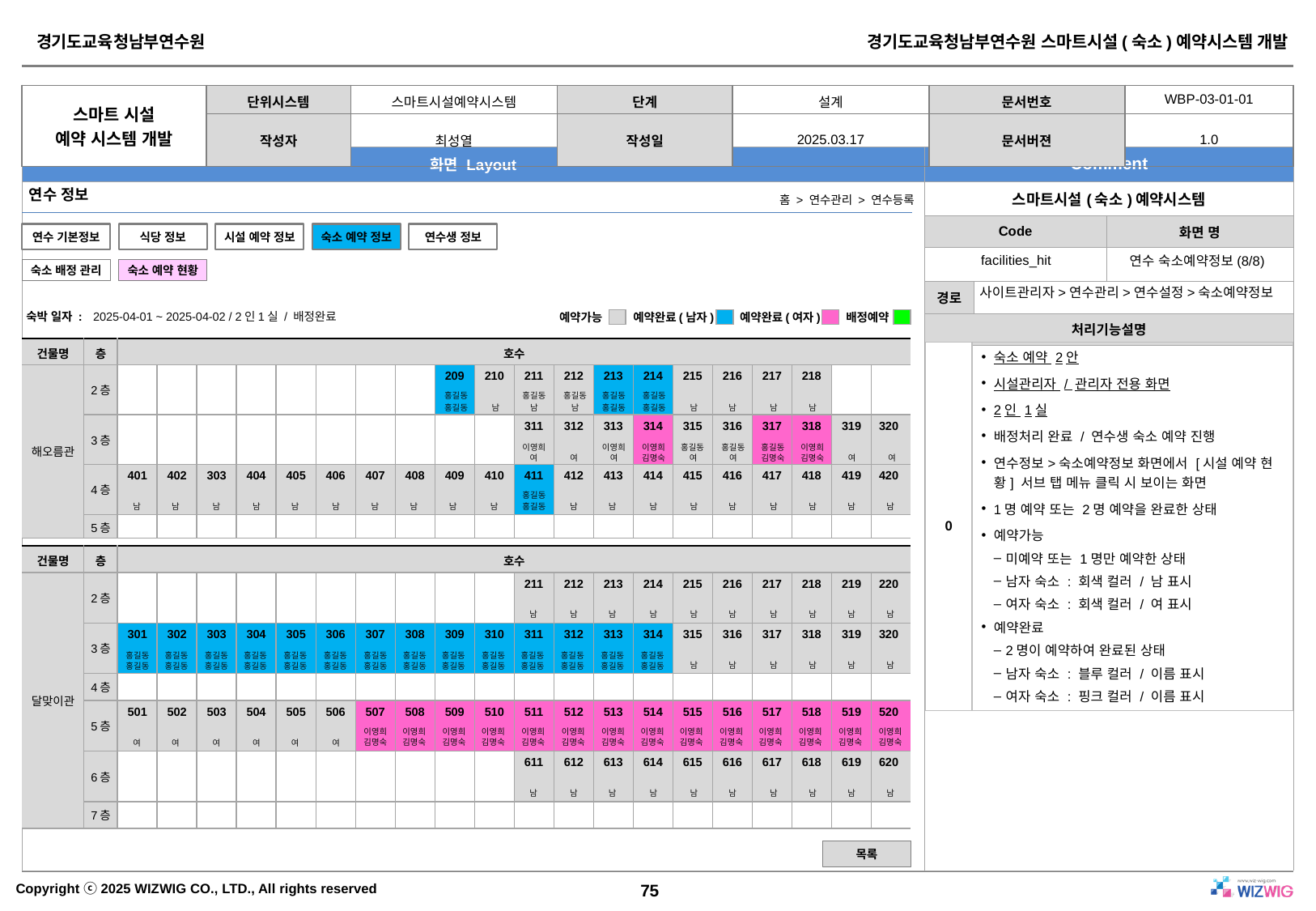

연수 정보
홈 > 연수관리 > 연수등록
연수 기본정보
식당 정보
시설 예약 정보
숙소 예약 정보
연수생 정보
facilities_hit
연수 숙소예약정보(8/8)
숙소 배정 관리
숙소 예약 현황
사이트관리자>연수관리>연수설정>숙소예약정보
숙박 일자 :
2025-04-01 ~ 2025-04-02 / 2인1실 / 배정완료
예약가능
예약완료(남자)
예약완료(여자)
배정예약
|  |
| --- |
|  |
| --- |
|  |
| --- |
|  |
| --- |
| 건물명 | 층 | 호수 |  |  |  |  |  |  |  |  |  |  |  |  |  |  |  |  |  |  |  |
| --- | --- | --- | --- | --- | --- | --- | --- | --- | --- | --- | --- | --- | --- | --- | --- | --- | --- | --- | --- | --- | --- |
| 해오름관 | 2층 |  |  |  |  |  |  |  |  | 209 | 210 | 211 | 212 | 213 | 214 | 215 | 216 | 217 | 218 |  |  |
|  | 3층 |  |  |  |  |  |  |  |  |  |  | 311 | 312 | 313 | 314 | 315 | 316 | 317 | 318 | 319 | 320 |
|  | 4층 | 401 | 402 | 303 | 404 | 405 | 406 | 407 | 408 | 409 | 410 | 411 | 412 | 413 | 414 | 415 | 416 | 417 | 418 | 419 | 420 |
|  | 5층 |  |  |  |  |  |  |  |  |  |  |  |  |  |  |  |  |  |  |  |  |
| 0 | 숙소 예약 2안 시설관리자 / 관리자 전용 화면 2인 1실 배정처리 완료 / 연수생 숙소 예약 진행 연수정보>숙소예약정보 화면에서 [시설 예약 현황] 서브 탭 메뉴 클릭 시 보이는 화면 1명 예약 또는 2명 예약을 완료한 상태 예약가능 미예약 또는 1명만 예약한 상태 남자 숙소 : 회색 컬러 / 남 표시 여자 숙소 : 회색 컬러 / 여 표시 예약완료 2명이 예약하여 완료된 상태 남자 숙소 : 블루 컬러 / 이름 표시 여자 숙소 : 핑크 컬러 / 이름 표시 |
| --- | --- |
홍길동
홍길동
홍길동
홍길동
홍길동
홍길동
남
남
남
홍길동
홍길동
남
남
남
남
이영희
이영희
이영희
홍길동
홍길동
홍길동
이영희
여
여
여
김명숙
여
여
김명숙
김명숙
여
여
홍길동
남
남
남
남
남
남
남
남
남
남
남
남
남
남
남
남
남
남
남
홍길동
| 건물명 | 층 | 호수 |  |  |  |  |  |  |  |  |  |  |  |  |  |  |  |  |  |  |  |
| --- | --- | --- | --- | --- | --- | --- | --- | --- | --- | --- | --- | --- | --- | --- | --- | --- | --- | --- | --- | --- | --- |
| 달맞이관 | 2층 |  |  |  |  |  |  |  |  |  |  | 211 | 212 | 213 | 214 | 215 | 216 | 217 | 218 | 219 | 220 |
|  | 3층 | 301 | 302 | 303 | 304 | 305 | 306 | 307 | 308 | 309 | 310 | 311 | 312 | 313 | 314 | 315 | 316 | 317 | 318 | 319 | 320 |
|  | 4층 |  |  |  |  |  |  |  |  |  |  |  |  |  |  |  |  |  |  |  |  |
|  | 5층 | 501 | 502 | 503 | 504 | 505 | 506 | 507 | 508 | 509 | 510 | 511 | 512 | 513 | 514 | 515 | 516 | 517 | 518 | 519 | 520 |
|  | 6층 |  |  |  |  |  |  |  |  |  |  | 611 | 612 | 613 | 614 | 615 | 616 | 617 | 618 | 619 | 620 |
|  | 7층 |  |  |  |  |  |  |  |  |  |  |  |  |  |  |  |  |  |  |  |  |
남
남
남
남
남
남
남
남
남
남
홍길동
홍길동
홍길동
홍길동
홍길동
홍길동
홍길동
홍길동
홍길동
홍길동
홍길동
홍길동
홍길동
홍길동
남
남
남
남
남
남
홍길동
홍길동
홍길동
홍길동
홍길동
홍길동
홍길동
홍길동
홍길동
홍길동
홍길동
홍길동
홍길동
홍길동
이영희
이영희
이영희
이영희
이영희
이영희
이영희
이영희
이영희
이영희
이영희
이영희
이영희
이영희
김명숙
김명숙
김명숙
김명숙
김명숙
김명숙
김명숙
김명숙
김명숙
김명숙
김명숙
김명숙
김명숙
김명숙
여
여
여
여
여
여
남
남
남
남
남
남
남
남
남
남
목록